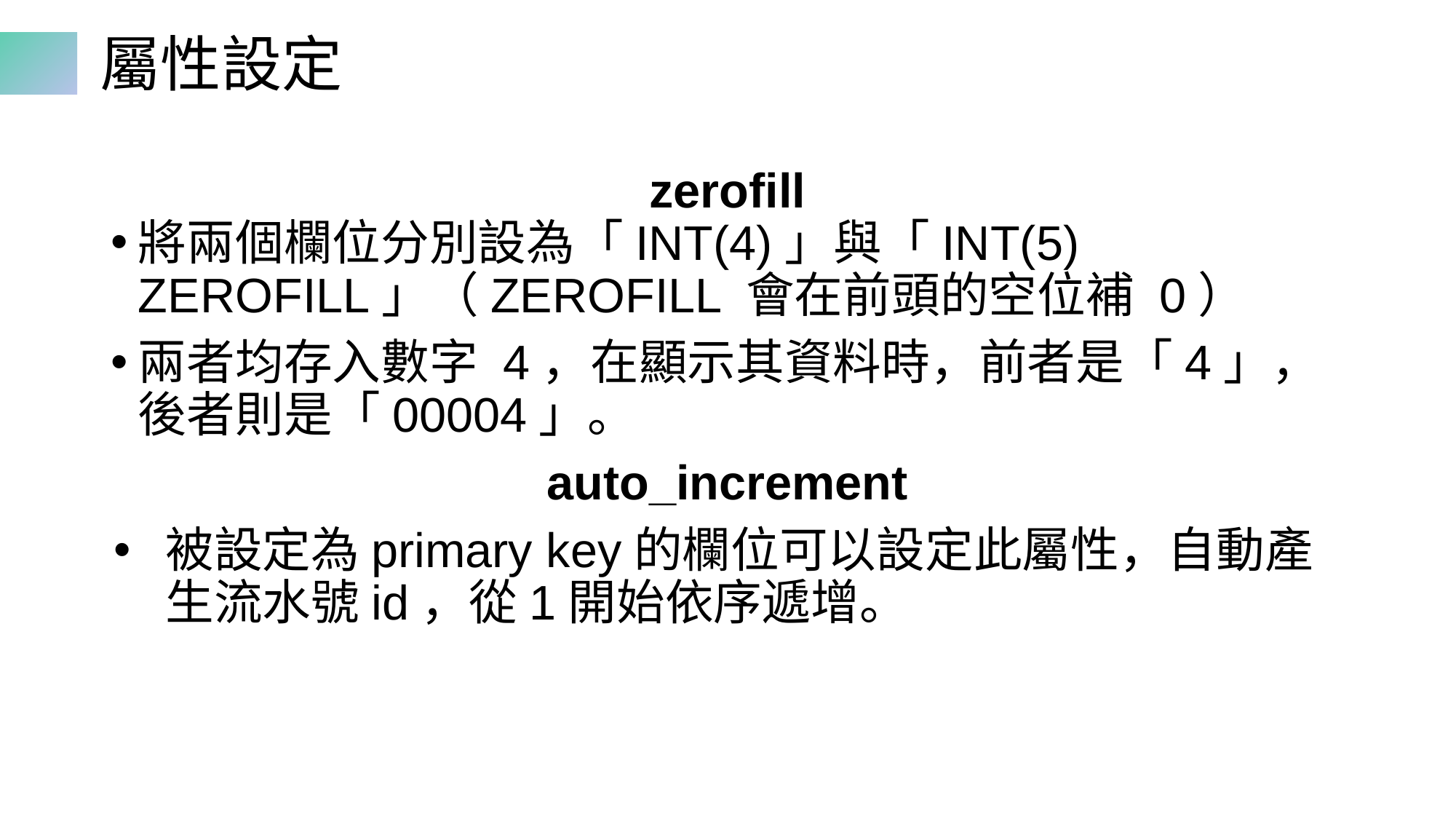

# 屬性設定
zerofill
將兩個欄位分別設為「INT(4)」與「INT(5) ZEROFILL」（ZEROFILL 會在前頭的空位補 0）
兩者均存入數字 4，在顯示其資料時，前者是「4」，後者則是「00004」。
auto_increment
被設定為primary key的欄位可以設定此屬性，自動產生流水號id，從1開始依序遞增。